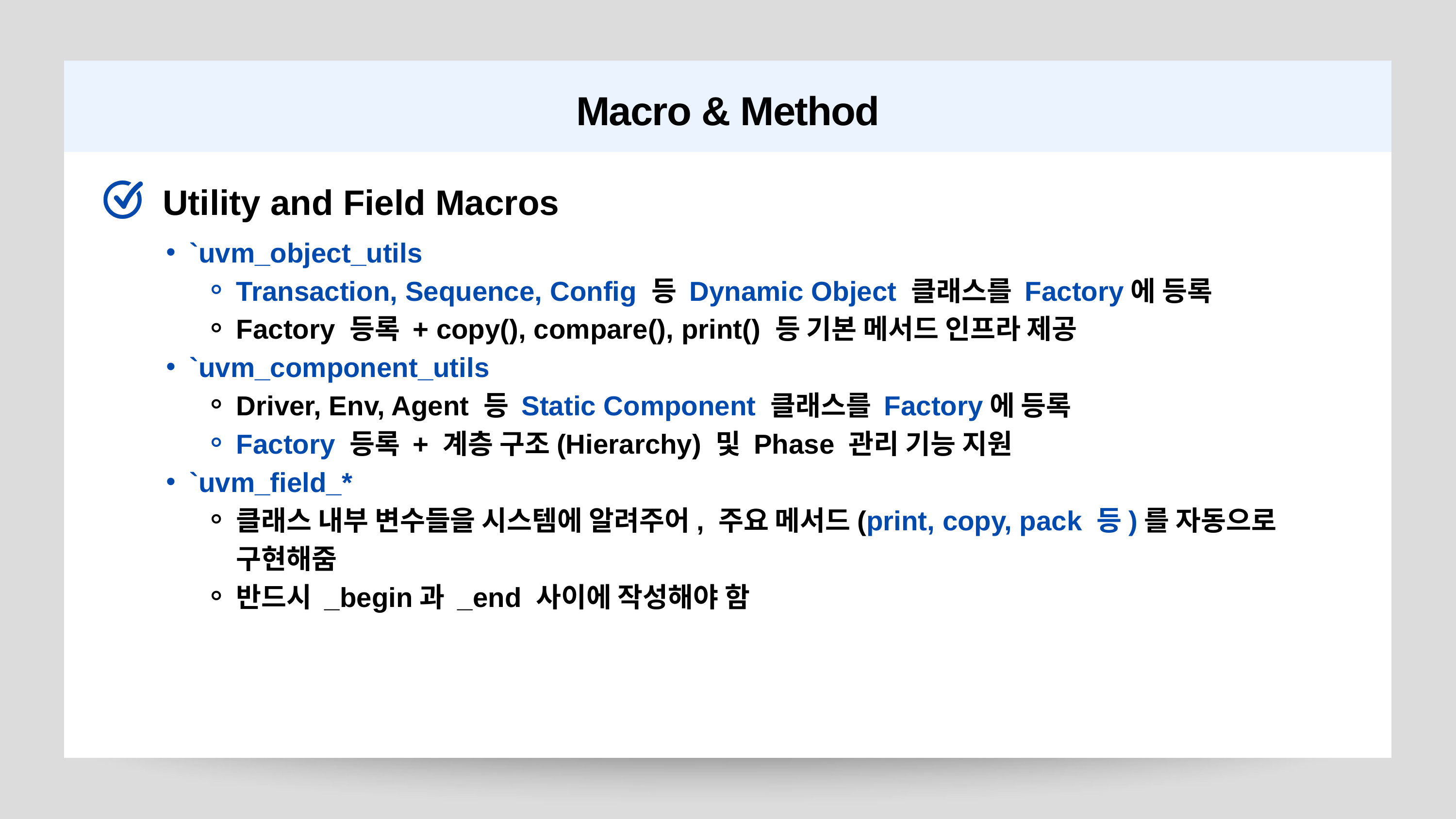

Macro & Method
Utility and Field Macros

`uvm_object_utils
Transaction, Sequence, Config 등 Dynamic Object 클래스를 Factory에 등록
Factory 등록 + copy(), compare(), print() 등 기본 메서드 인프라 제공
`uvm_component_utils
Driver, Env, Agent 등 Static Component 클래스를 Factory에 등록
Factory 등록 + 계층 구조(Hierarchy) 및 Phase 관리 기능 지원
`uvm_field_*
클래스 내부 변수들을 시스템에 알려주어, 주요 메서드(print, copy, pack 등)를 자동으로 구현해줌
반드시 _begin과 _end 사이에 작성해야 함